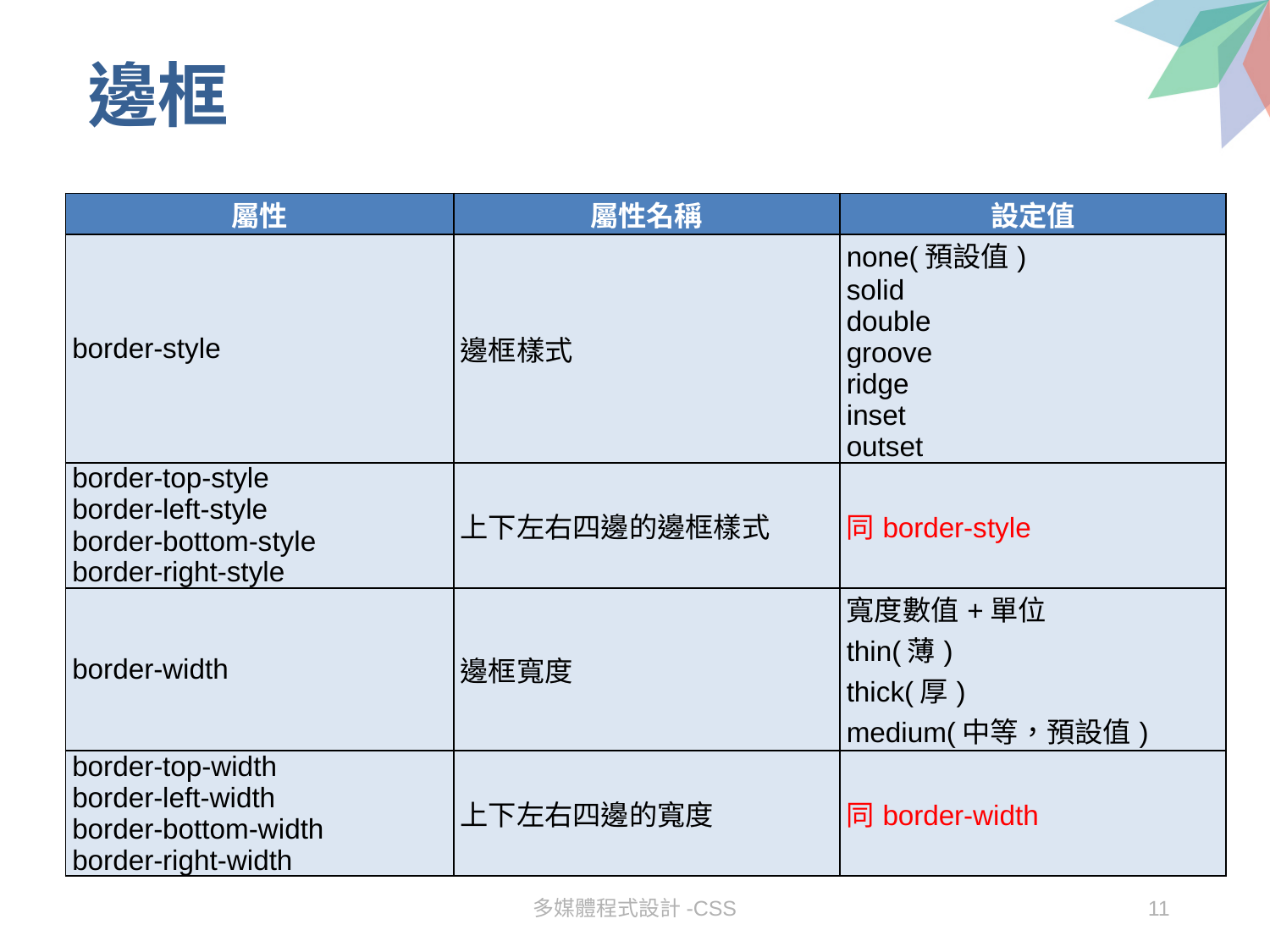

# 邊框
| 屬性 | 屬性名稱 | 設定值 |
| --- | --- | --- |
| border-style | 邊框樣式 | none(預設值) solid double groove ridge inset outset |
| border-top-style border-left-style border-bottom-style border-right-style | 上下左右四邊的邊框樣式 | 同border-style |
| border-width | 邊框寬度 | 寬度數值+單位 thin(薄) thick(厚) medium(中等，預設值) |
| border-top-width border-left-width border-bottom-width border-right-width | 上下左右四邊的寬度 | 同border-width |
相關屬性如下表：
多媒體程式設計-CSS
11